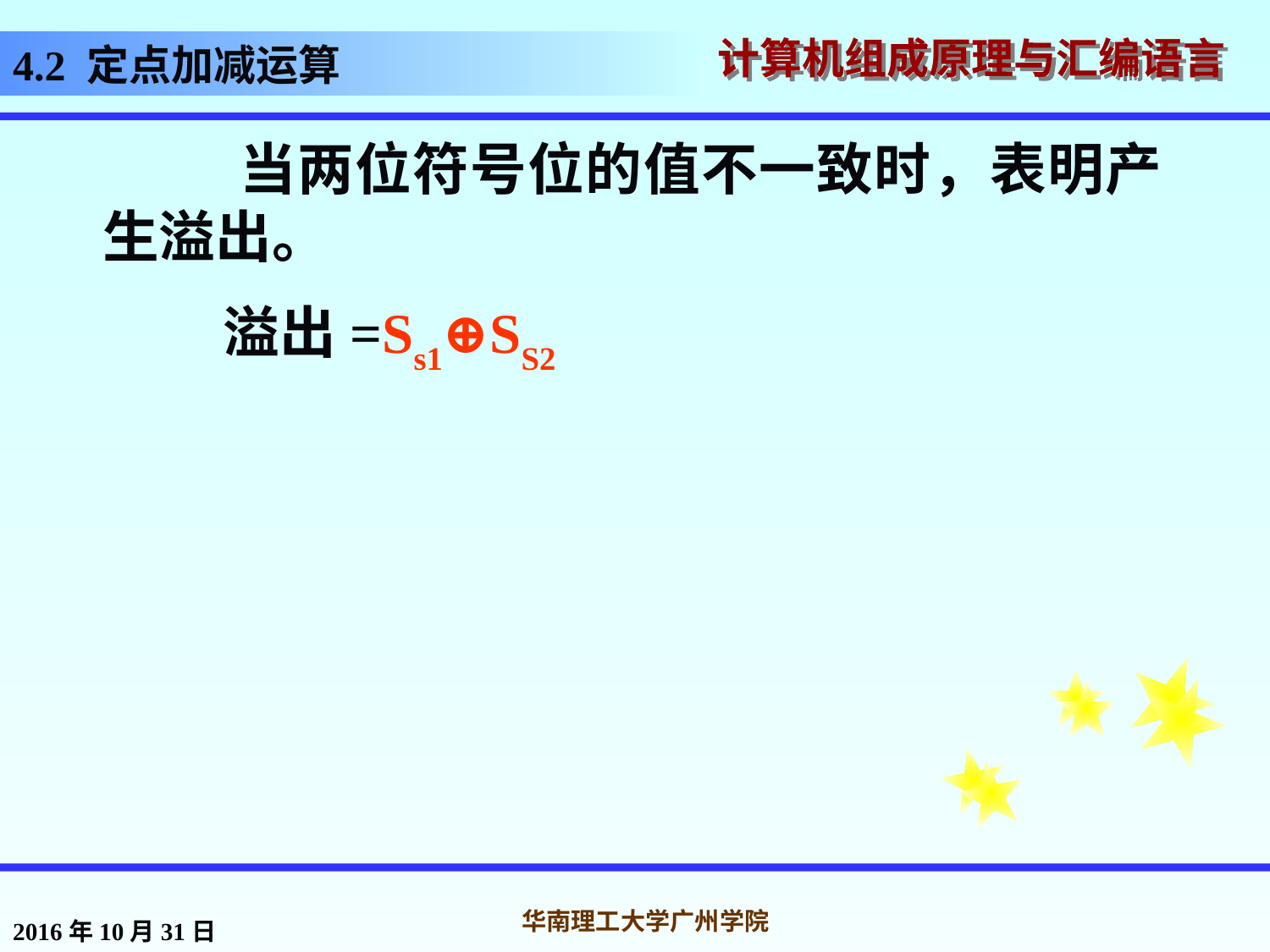

# 4.2 定点加减运算
            当两位符号位的值不一致时，表明产生溢出。
            溢出=Ss1⊕SS2
2016年10月31日
华南理工大学广州学院